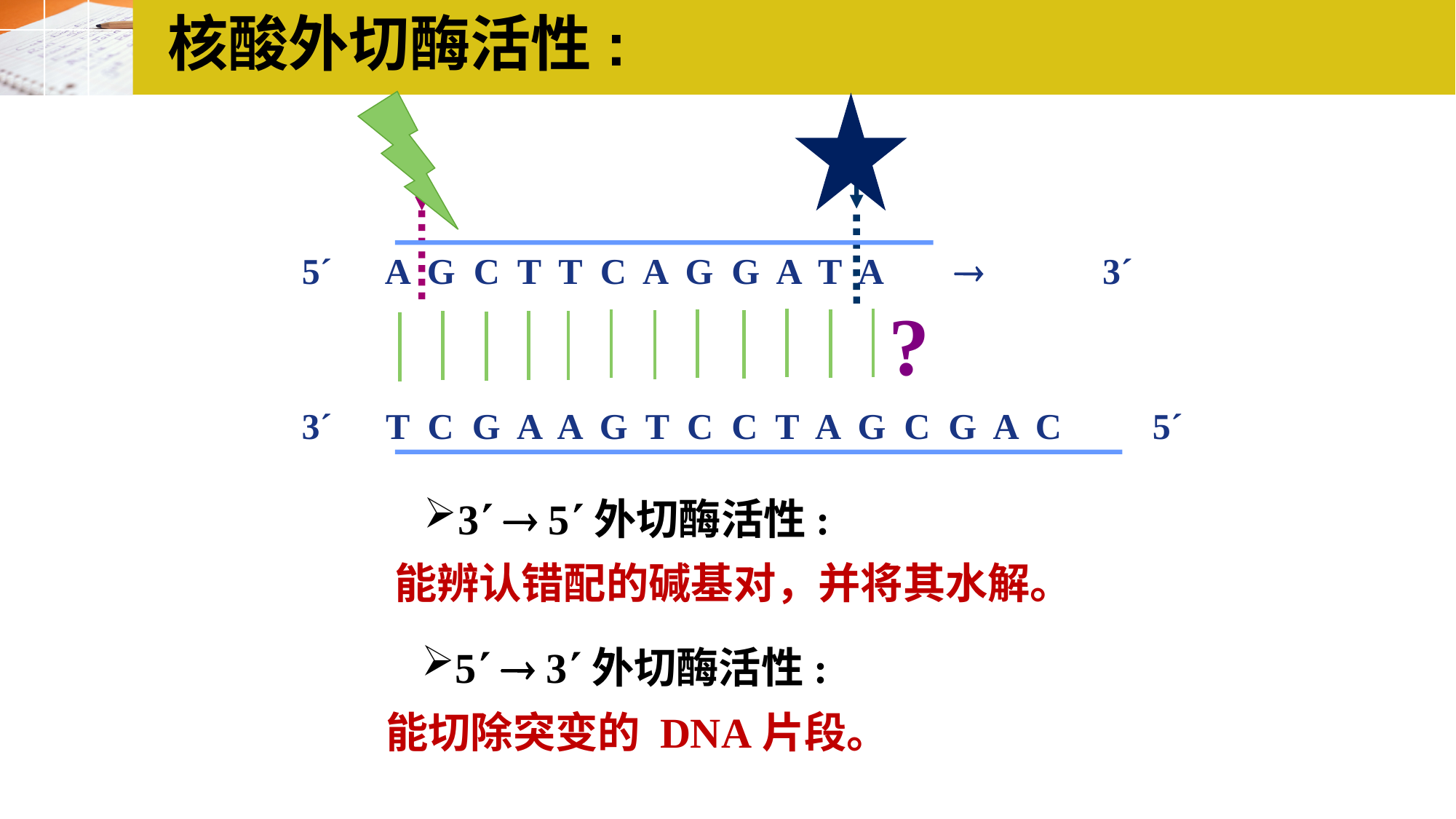

核酸外切酶活性:

5´      A  G  C  T  T  C  A  G  G  A  T  A        →             3´

3´      T  C  G  A  A  G  T  C  C  T  A  G  C  G  A  C          5´

?
3′ → 5′外切酶活性:
能辨认错配的碱基对，并将其水解。
5′ → 3′外切酶活性:
能切除突变的 DNA片段。